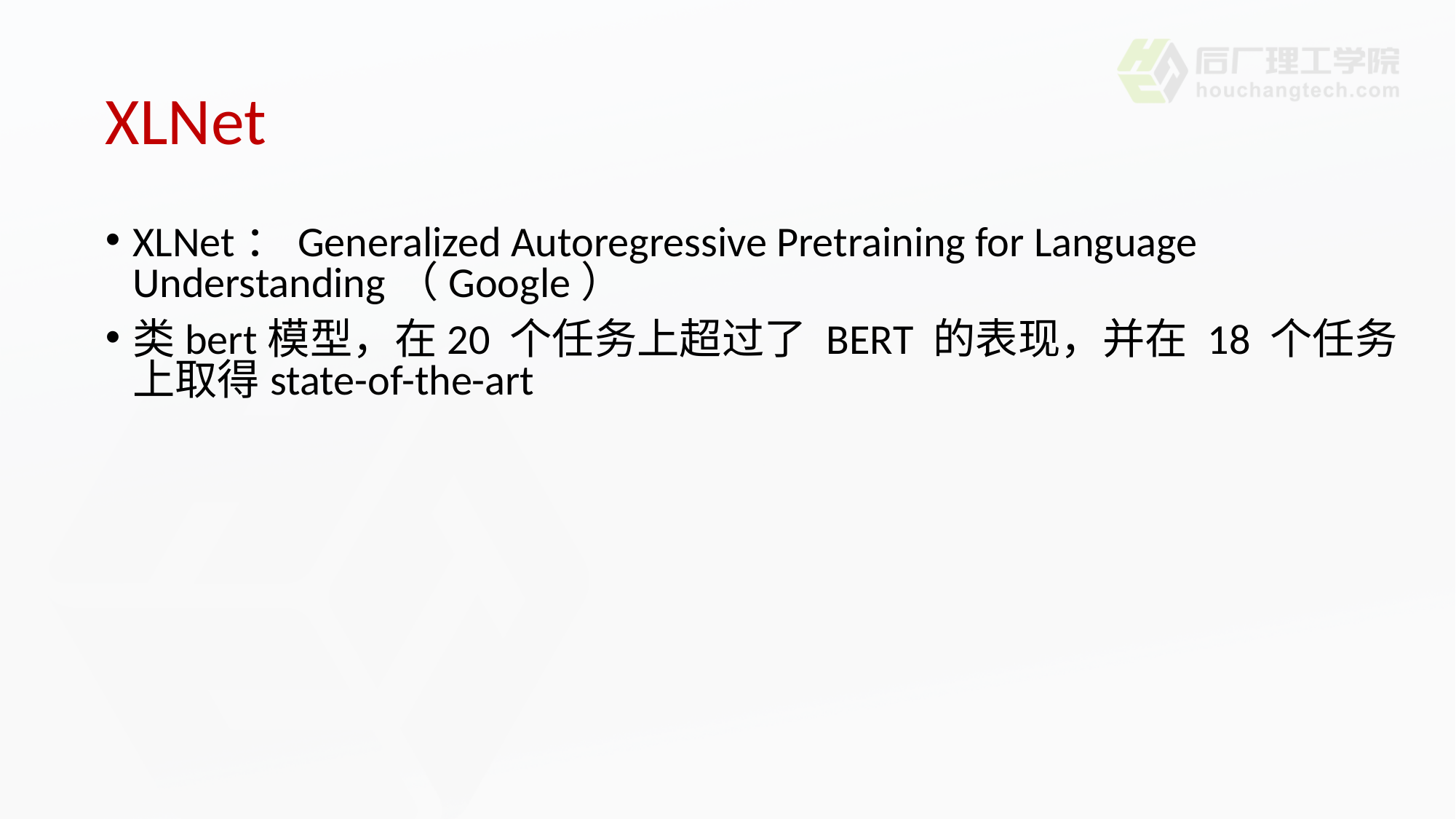

# XLNet
XLNet：Generalized Autoregressive Pretraining for Language Understanding（Google）
类bert模型，在20 个任务上超过了 BERT 的表现，并在 18 个任务上取得state-of-the-art